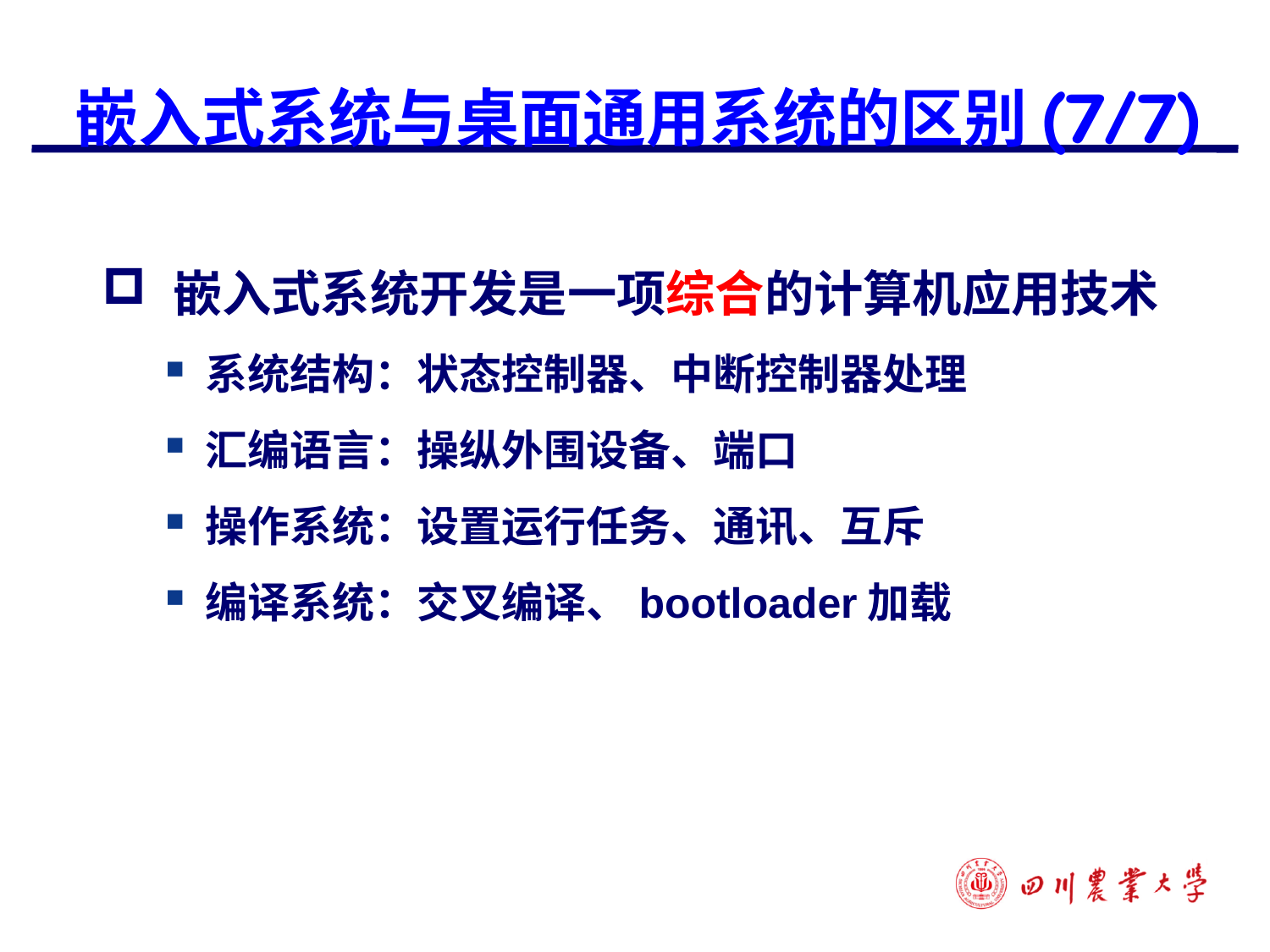

嵌入式系统与桌面通用系统的区别(7/7)
 嵌入式系统开发是一项综合的计算机应用技术
系统结构：状态控制器、中断控制器处理
汇编语言：操纵外围设备、端口
操作系统：设置运行任务、通讯、互斥
编译系统：交叉编译、bootloader加载